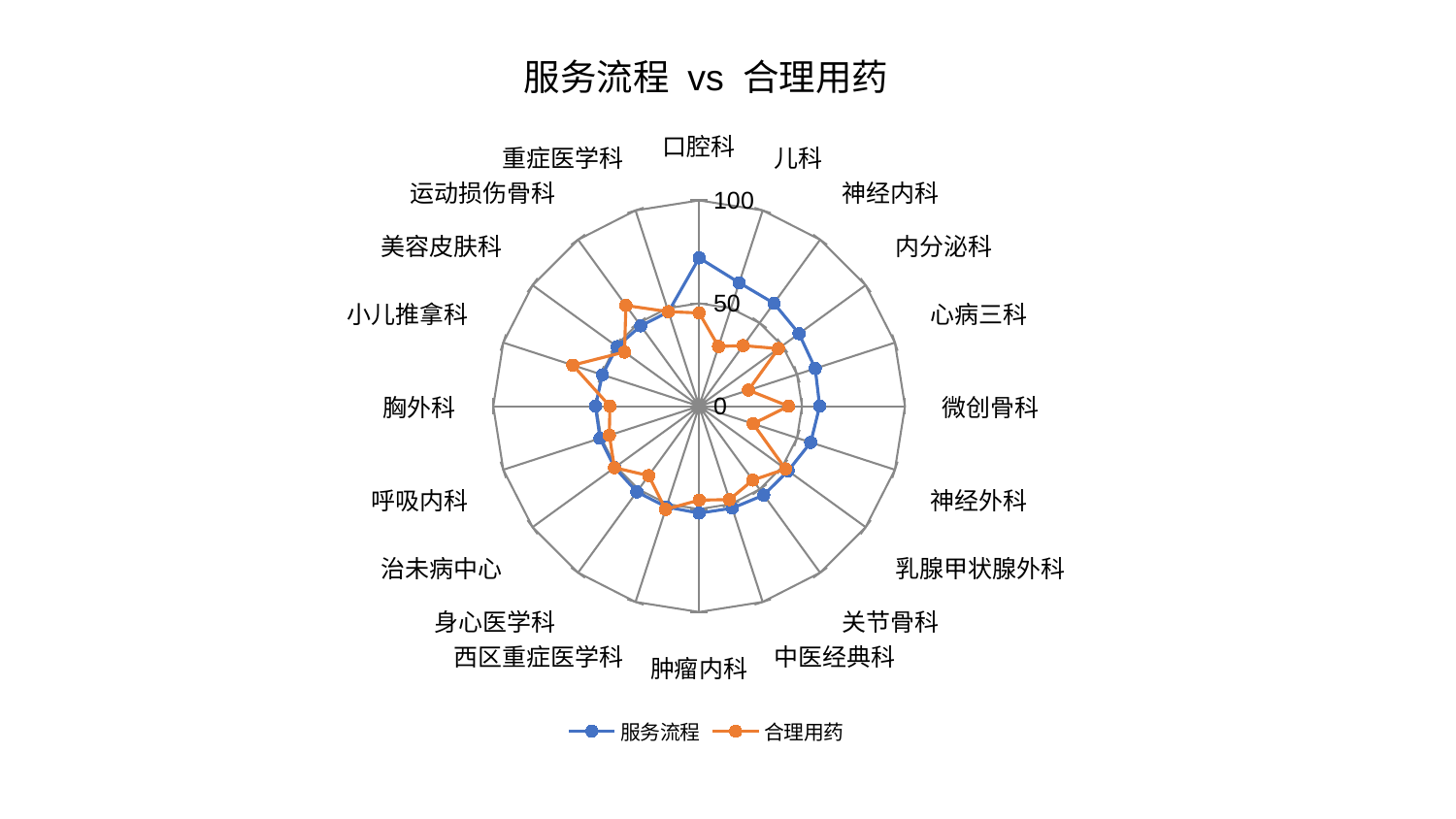

### Chart: 服务流程 vs 合理用药

| Category | 服务流程 | 合理用药 |
|---|---|---|
| 口腔科 | 72.06650300660205 | 45.31709799149839 |
| 儿科 | 63.0644415547862 | 30.52958873213423 |
| 神经内科 | 61.813598434654594 | 36.39744535592275 |
| 内分泌科 | 59.99562267547736 | 47.619477238357426 |
| 心病三科 | 59.317837750281186 | 25.193161405086066 |
| 微创骨科 | 58.565737665445106 | 43.4249674067198 |
| 神经外科 | 57.003136243526015 | 27.593687975495246 |
| 乳腺甲状腺外科 | 53.45619360568958 | 51.90041045863434 |
| 关节骨科 | 53.38901610240846 | 44.39272820432552 |
| 中医经典科 | 52.12048285874284 | 47.732041735205115 |
| 肿瘤内科 | 51.94967899684676 | 45.637317407194125 |
| 西区重症医学科 | 51.51414878051307 | 52.74312154509345 |
| 身心医学科 | 51.44787124449769 | 41.71196543921702 |
| 治未病中心 | 50.75302219730621 | 50.851479275354336 |
| 呼吸内科 | 50.58085438909234 | 45.85235602430746 |
| 胸外科 | 50.37189937336622 | 43.37349097224845 |
| 小儿推拿科 | 49.39914561045856 | 64.5293849848114 |
| 美容皮肤科 | 49.231804717610956 | 44.782667745249384 |
| 运动损伤骨科 | 48.26270642594781 | 60.49275727443726 |
| 重症医学科 | 48.209397511038084 | 48.28817610676066 |
63